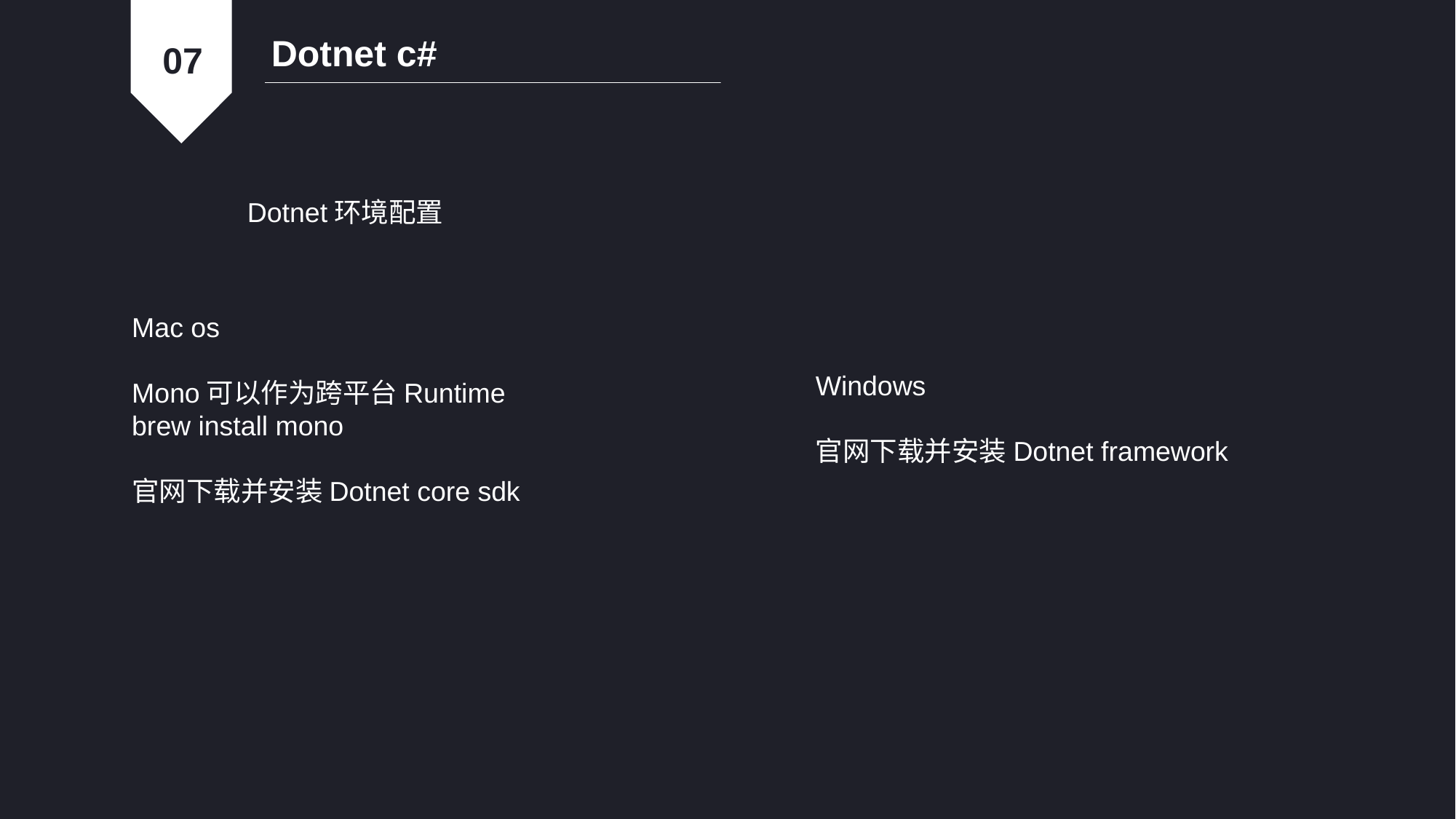

Dotnet c#
07
Dotnet环境配置
Mac os

Mono可以作为跨平台Runtime
brew install mono

官网下载并安装Dotnet core sdk
Windows

官网下载并安装Dotnet framework